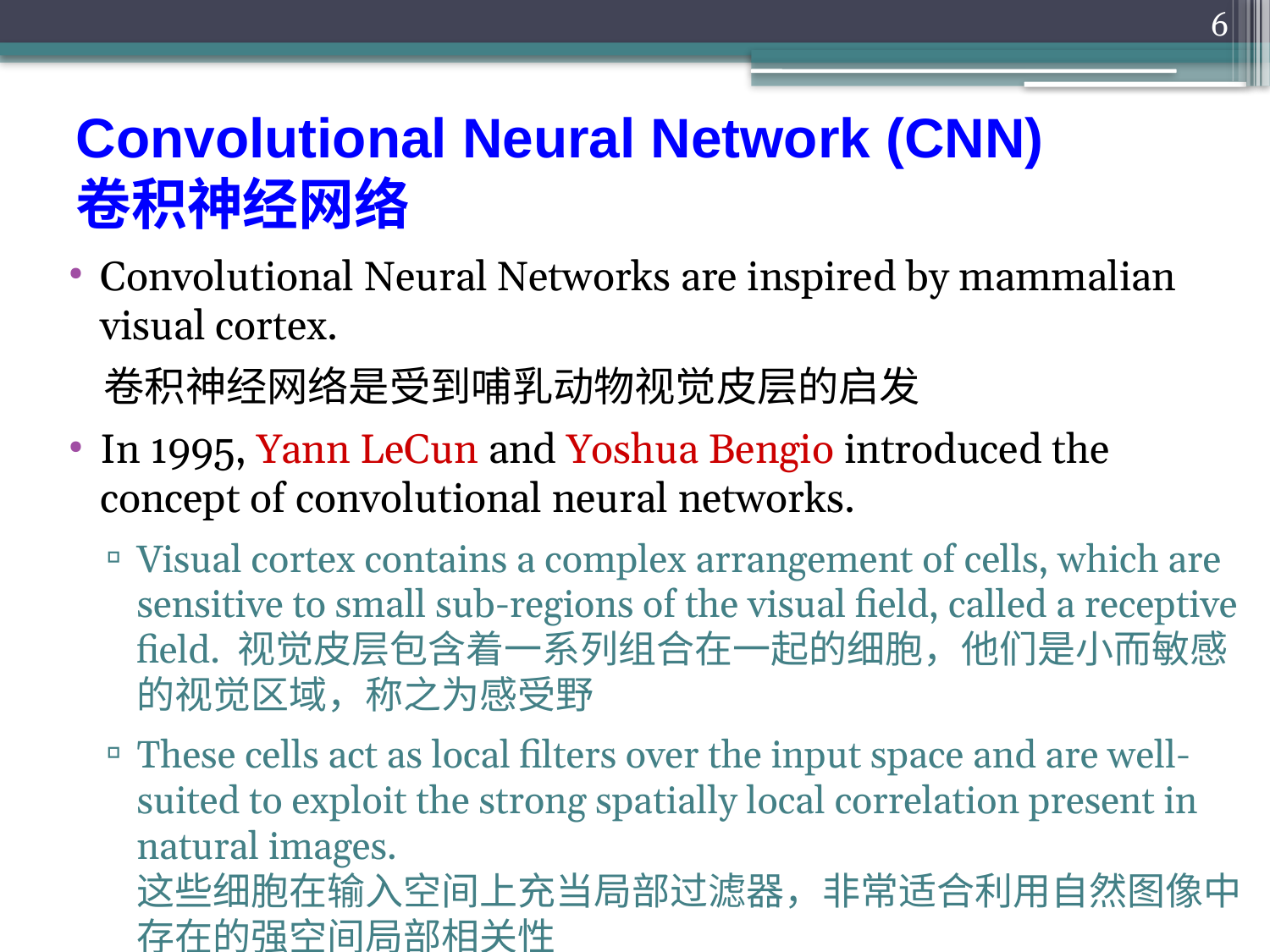

6
# Convolutional Neural Network (CNN) 卷积神经网络
Convolutional Neural Networks are inspired by mammalian visual cortex.
   卷积神经网络是受到哺乳动物视觉皮层的启发
In 1995, Yann LeCun and Yoshua Bengio introduced the concept of convolutional neural networks.
Visual cortex contains a complex arrangement of cells, which are sensitive to small sub-regions of the visual field, called a receptive field. 视觉皮层包含着一系列组合在一起的细胞，他们是小而敏感的视觉区域，称之为感受野
These cells act as local filters over the input space and are well-suited to exploit the strong spatially local correlation present in natural images.
这些细胞在输入空间上充当局部过滤器，非常适合利用自然图像中存在的强空间局部相关性